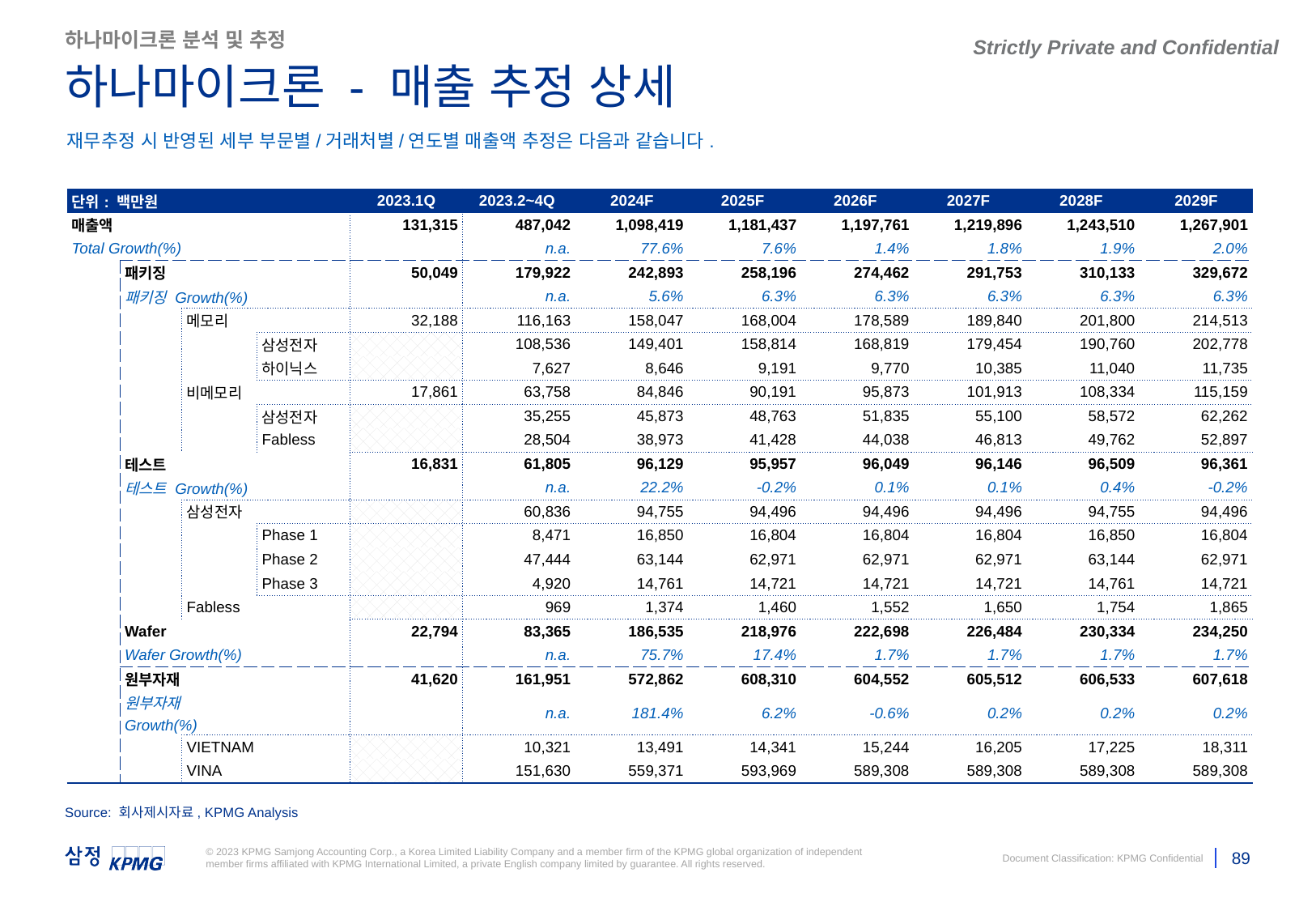

하나마이크론 분석 및 추정
하나마이크론 - 매출 추정 상세
재무추정 시 반영된 세부 부문별/거래처별/연도별 매출액 추정은 다음과 같습니다.
JSJ
| 단위: 백만원 |  |  |  |  | 2023.1Q | 2023.2~4Q | 2024F | 2025F | 2026F | 2027F | 2028F | 2029F |
| --- | --- | --- | --- | --- | --- | --- | --- | --- | --- | --- | --- | --- |
| 매출액 |  |  |  |  | 131,315 | 487,042 | 1,098,419 | 1,181,437 | 1,197,761 | 1,219,896 | 1,243,510 | 1,267,901 |
| Total Growth(%) |  |  |  |  |  | n.a. | 77.6% | 7.6% | 1.4% | 1.8% | 1.9% | 2.0% |
|  | 패키징 |  |  |  | 50,049 | 179,922 | 242,893 | 258,196 | 274,462 | 291,753 | 310,133 | 329,672 |
|  | 패키징 Growth(%) |  |  |  |  | n.a. | 5.6% | 6.3% | 6.3% | 6.3% | 6.3% | 6.3% |
|  |  | 메모리 |  |  | 32,188 | 116,163 | 158,047 | 168,004 | 178,589 | 189,840 | 201,800 | 214,513 |
|  |  |  | 삼성전자 |  |  | 108,536 | 149,401 | 158,814 | 168,819 | 179,454 | 190,760 | 202,778 |
|  |  |  | 하이닉스 |  |  | 7,627 | 8,646 | 9,191 | 9,770 | 10,385 | 11,040 | 11,735 |
|  |  | 비메모리 |  |  | 17,861 | 63,758 | 84,846 | 90,191 | 95,873 | 101,913 | 108,334 | 115,159 |
|  |  |  | 삼성전자 |  |  | 35,255 | 45,873 | 48,763 | 51,835 | 55,100 | 58,572 | 62,262 |
|  |  |  | Fabless |  |  | 28,504 | 38,973 | 41,428 | 44,038 | 46,813 | 49,762 | 52,897 |
|  | 테스트 |  |  |  | 16,831 | 61,805 | 96,129 | 95,957 | 96,049 | 96,146 | 96,509 | 96,361 |
|  | 테스트 Growth(%) |  |  |  |  | n.a. | 22.2% | -0.2% | 0.1% | 0.1% | 0.4% | -0.2% |
|  |  | 삼성전자 |  |  |  | 60,836 | 94,755 | 94,496 | 94,496 | 94,496 | 94,755 | 94,496 |
|  |  |  | Phase 1 |  |  | 8,471 | 16,850 | 16,804 | 16,804 | 16,804 | 16,850 | 16,804 |
|  |  |  | Phase 2 |  |  | 47,444 | 63,144 | 62,971 | 62,971 | 62,971 | 63,144 | 62,971 |
|  |  |  | Phase 3 |  |  | 4,920 | 14,761 | 14,721 | 14,721 | 14,721 | 14,761 | 14,721 |
|  |  | Fabless |  |  |  | 969 | 1,374 | 1,460 | 1,552 | 1,650 | 1,754 | 1,865 |
|  | Wafer |  |  |  | 22,794 | 83,365 | 186,535 | 218,976 | 222,698 | 226,484 | 230,334 | 234,250 |
|  | Wafer Growth(%) |  |  |  |  | n.a. | 75.7% | 17.4% | 1.7% | 1.7% | 1.7% | 1.7% |
|  | 원부자재 |  |  |  | 41,620 | 161,951 | 572,862 | 608,310 | 604,552 | 605,512 | 606,533 | 607,618 |
|  | 원부자재 Growth(%) |  |  |  |  | n.a. | 181.4% | 6.2% | -0.6% | 0.2% | 0.2% | 0.2% |
|  |  | VIETNAM |  |  |  | 10,321 | 13,491 | 14,341 | 15,244 | 16,205 | 17,225 | 18,311 |
|  |  | VINA |  |  |  | 151,630 | 559,371 | 593,969 | 589,308 | 589,308 | 589,308 | 589,308 |
아래 금액에 대해서는 Growth% 행 추가 후 기입 부탁드립니다.
매출액(Total)
패키징매출
테스트매출
Wafer 매출
원부자재 매출
Source: 회사제시자료, KPMG Analysis